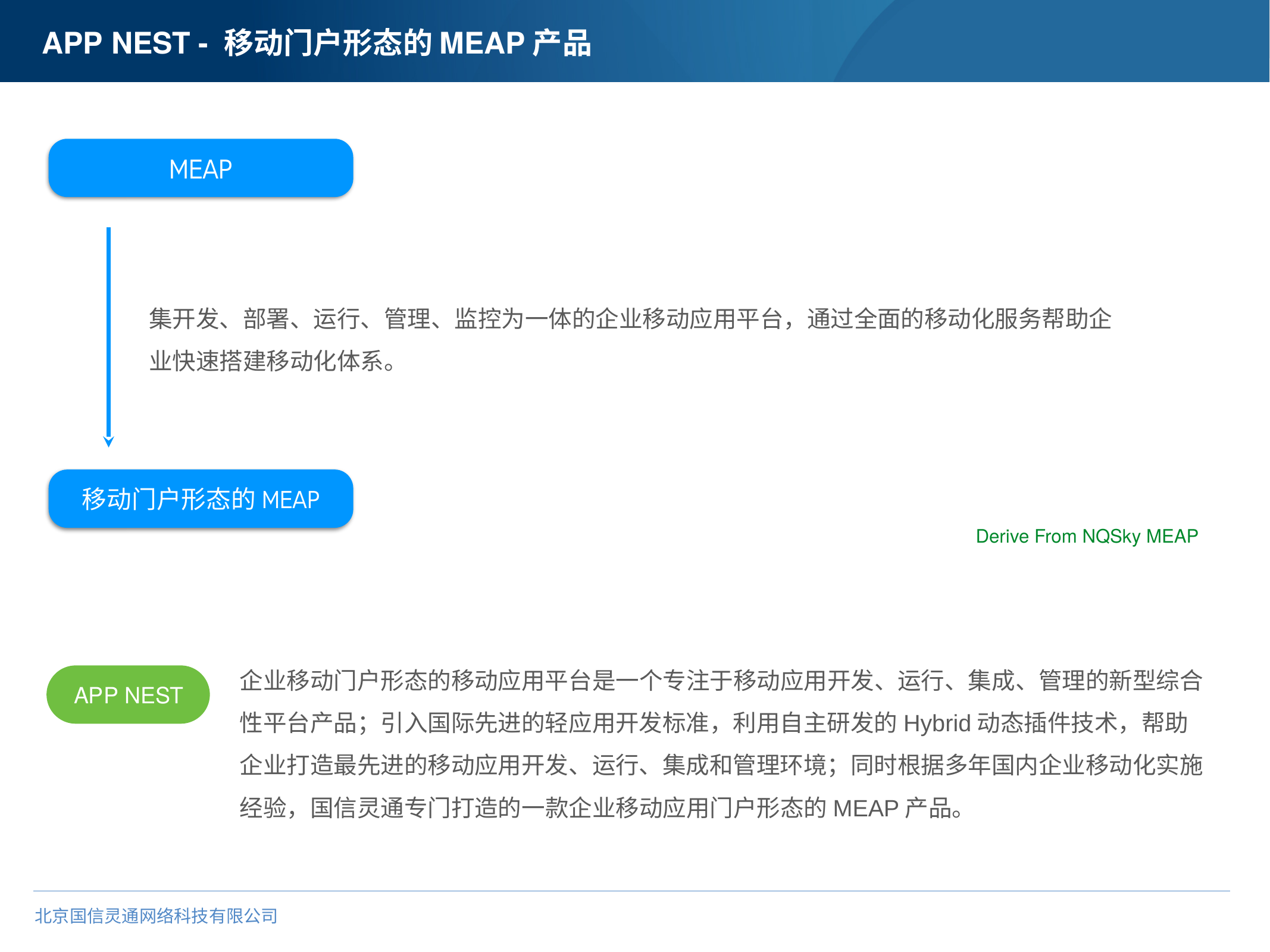

# APP NEST - 移动门户形态的MEAP产品
MEAP移动应用平台
MEAP

集开发、部署、运行、管理、监控为⼀体的企业移动应用平台，通过全面的移动化服务帮助企业快速搭建移动化体系。

移动门户形态的MEAP
Derive From NQSky MEAP

企业移动门户形态的移动应用平台是一个专注于移动应用开发、运行、集成、管理的新型综合性平台产品；引入国际先进的轻应用开发标准，利用自主研发的Hybrid动态插件技术，帮助企业打造最先进的移动应用开发、运行、集成和管理环境；同时根据多年国内企业移动化实施经验，国信灵通专门打造的一款企业移动应用门户形态的MEAP产品。

APP NEST
3